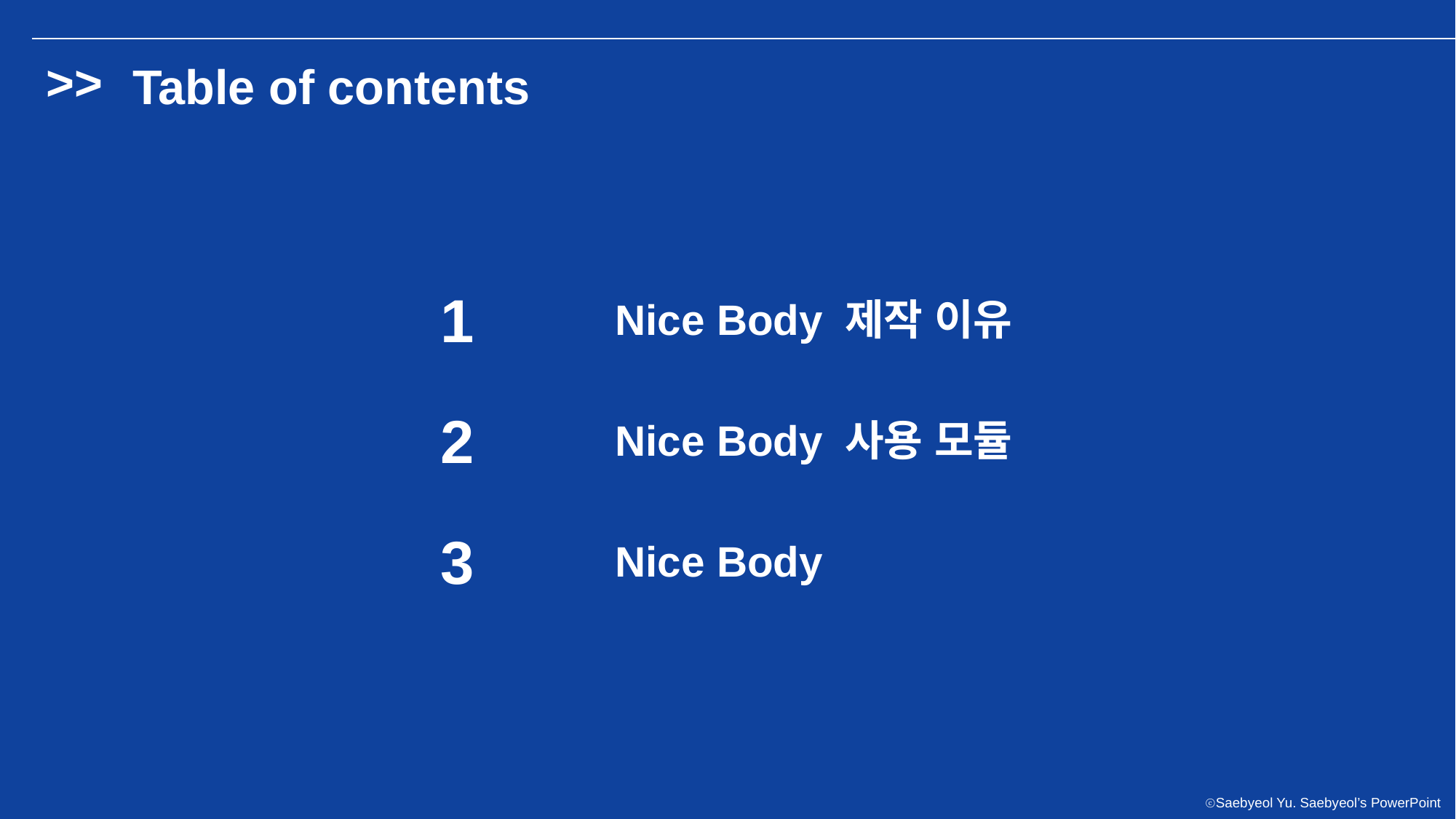

>>
Table of contents
1
Nice Body 제작 이유
2
Nice Body 사용 모듈
3
Nice Body